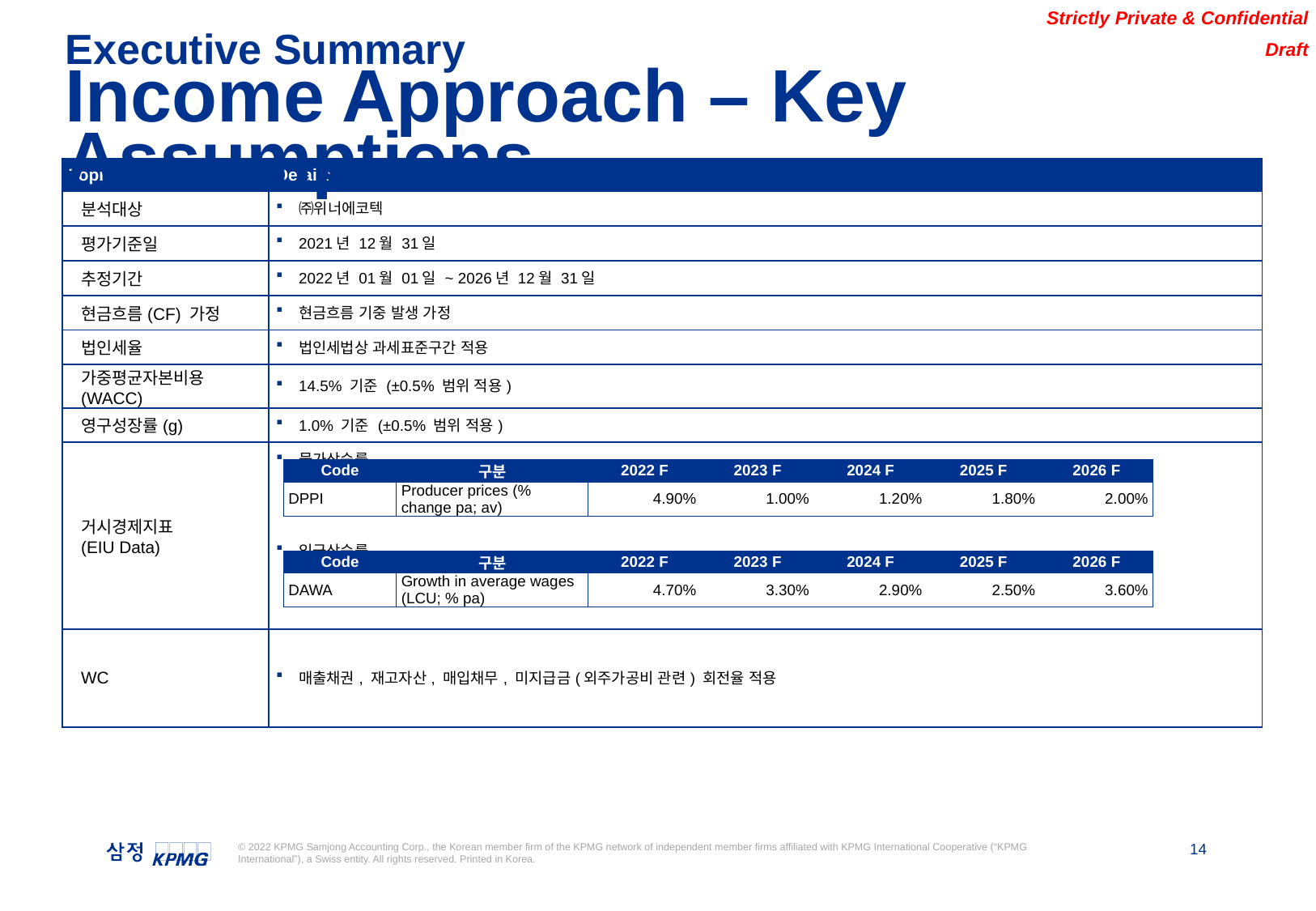

Executive Summary
Income Approach – Key Assumptions
| Topic | Details |
| --- | --- |
| 분석대상 | ㈜위너에코텍 |
| 평가기준일 | 2021년 12월 31일 |
| 추정기간 | 2022년 01월 01일 ~ 2026년 12월 31일 |
| 현금흐름(CF) 가정 | 현금흐름 기중 발생 가정 |
| 법인세율 | 법인세법상 과세표준구간 적용 |
| 가중평균자본비용(WACC) | 14.5% 기준 (±0.5% 범위 적용) |
| 영구성장률(g) | 1.0% 기준 (±0.5% 범위 적용) |
| 거시경제지표 (EIU Data) | 물가상승률 임금상승률 |
| WC | 매출채권, 재고자산, 매입채무, 미지급금(외주가공비 관련) 회전율 적용 |
| Code | 구분 | 2022 F | 2023 F | 2024 F | 2025 F | 2026 F |
| --- | --- | --- | --- | --- | --- | --- |
| DPPI | Producer prices (% change pa; av) | 4.90% | 1.00% | 1.20% | 1.80% | 2.00% |
| Code | 구분 | 2022 F | 2023 F | 2024 F | 2025 F | 2026 F |
| --- | --- | --- | --- | --- | --- | --- |
| DAWA | Growth in average wages (LCU; % pa) | 4.70% | 3.30% | 2.90% | 2.50% | 3.60% |